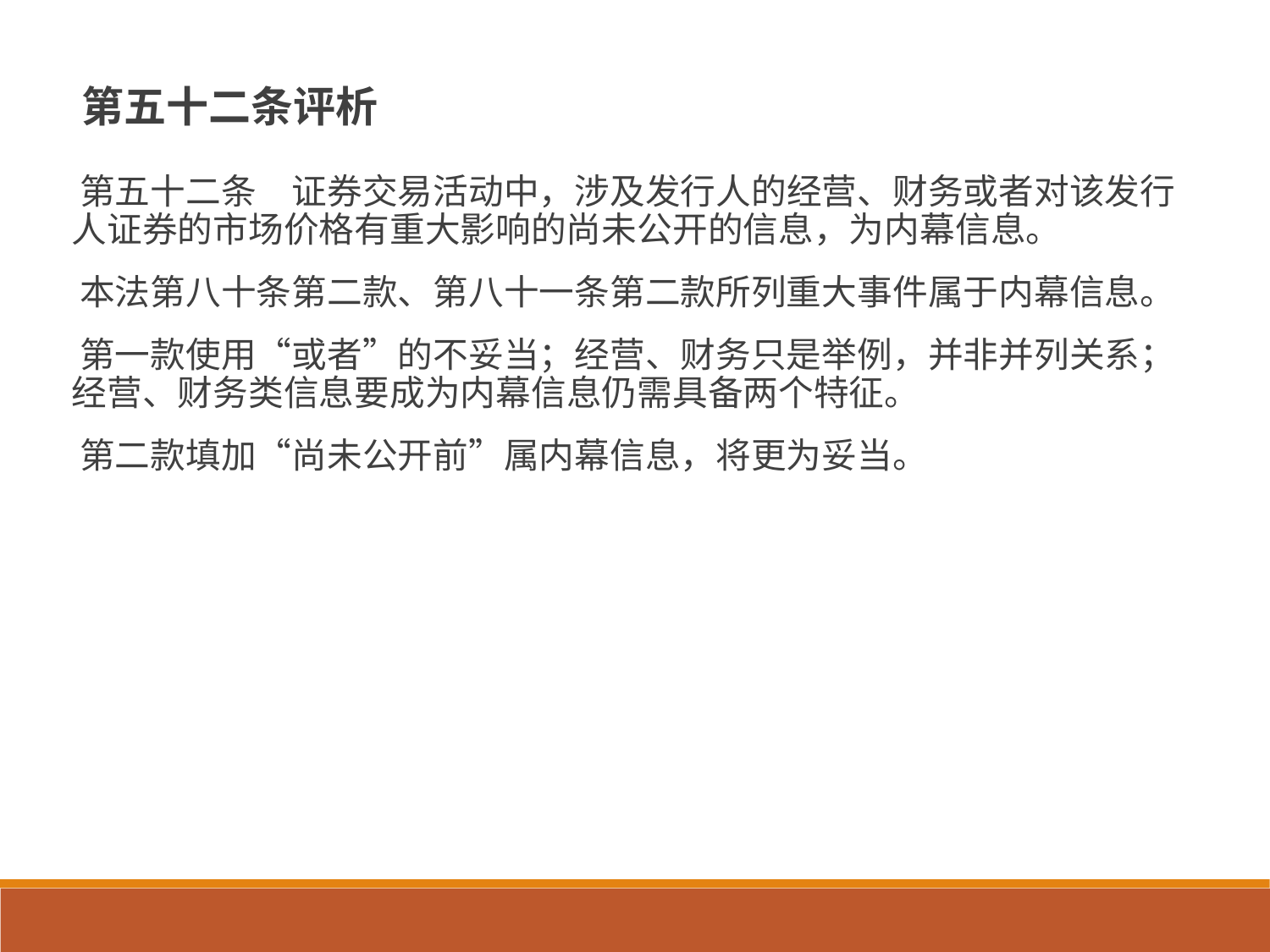

# 第五十二条评析
第五十二条　证券交易活动中，涉及发行人的经营、财务或者对该发行人证券的市场价格有重大影响的尚未公开的信息，为内幕信息。
本法第八十条第二款、第八十一条第二款所列重大事件属于内幕信息。
第一款使用“或者”的不妥当；经营、财务只是举例，并非并列关系；经营、财务类信息要成为内幕信息仍需具备两个特征。
第二款填加“尚未公开前”属内幕信息，将更为妥当。